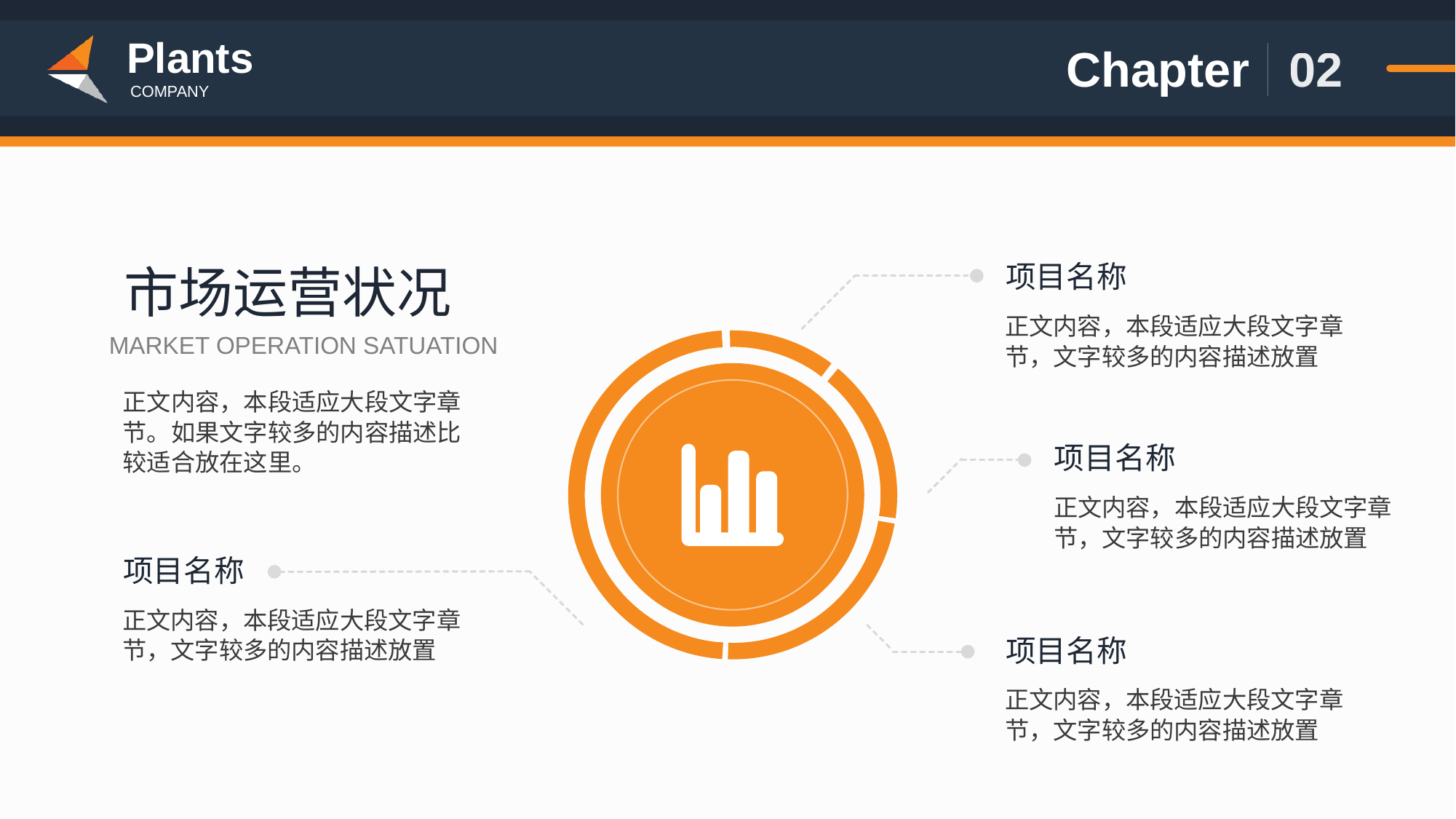

02
市场运营状况
MARKET OPERATION SATUATION
项目名称

正文内容，本段适应大段文字章节，文字较多的内容描述放置

正文内容，本段适应大段文字章节。如果文字较多的内容描述比较适合放在这里。
项目名称

正文内容，本段适应大段文字章节，文字较多的内容描述放置
项目名称

正文内容，本段适应大段文字章节，文字较多的内容描述放置

项目名称
正文内容，本段适应大段文字章节，文字较多的内容描述放置